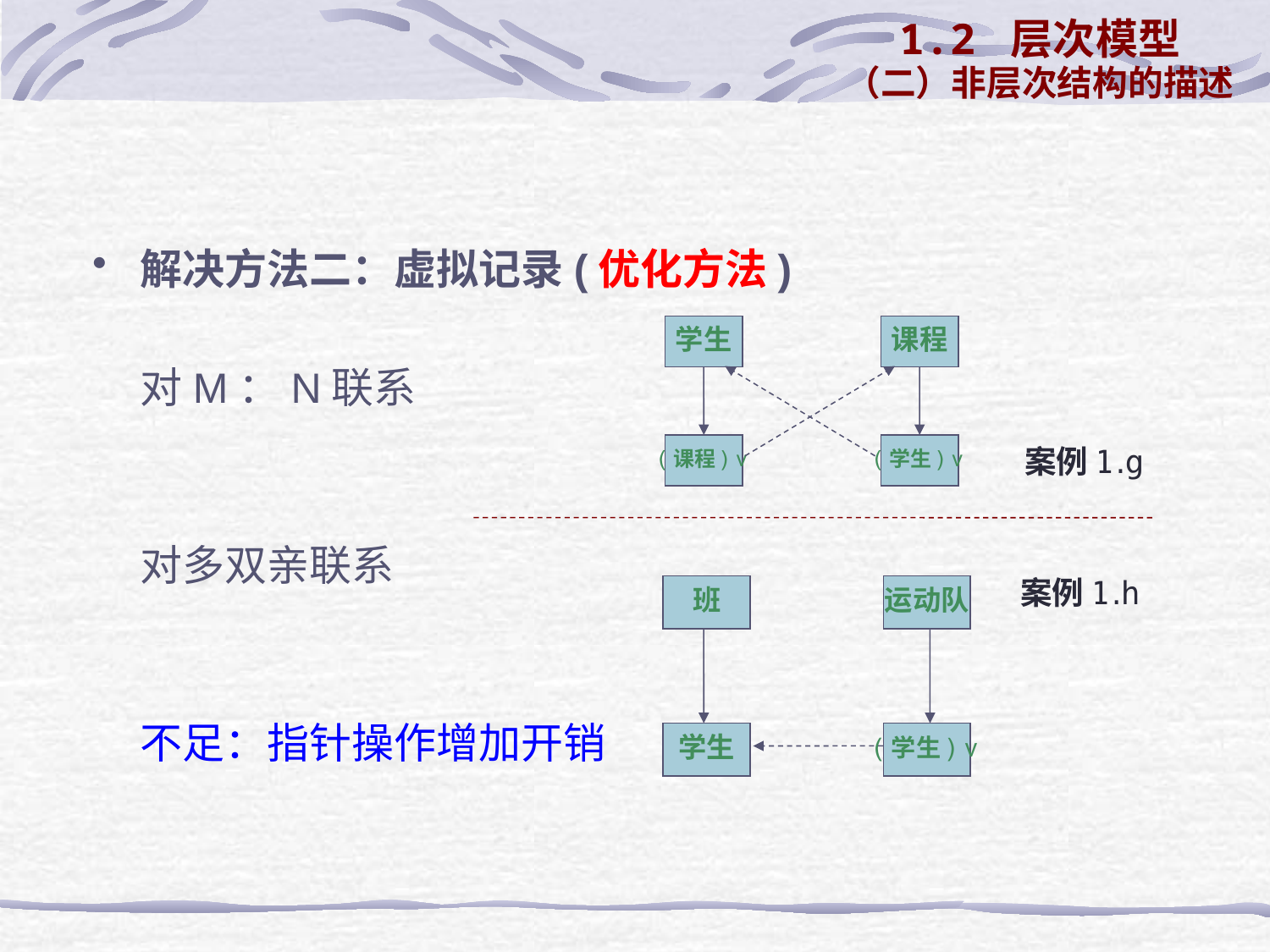

1.2 层次模型
（二）非层次结构的描述
解决方法二：虚拟记录(优化方法)

	对M：N联系

	对多双亲联系

	不足：指针操作增加开销
学生
课程

(课程) v
(学生) v
案例1.g

案例1.h
班
运动队

学生
(学生) v